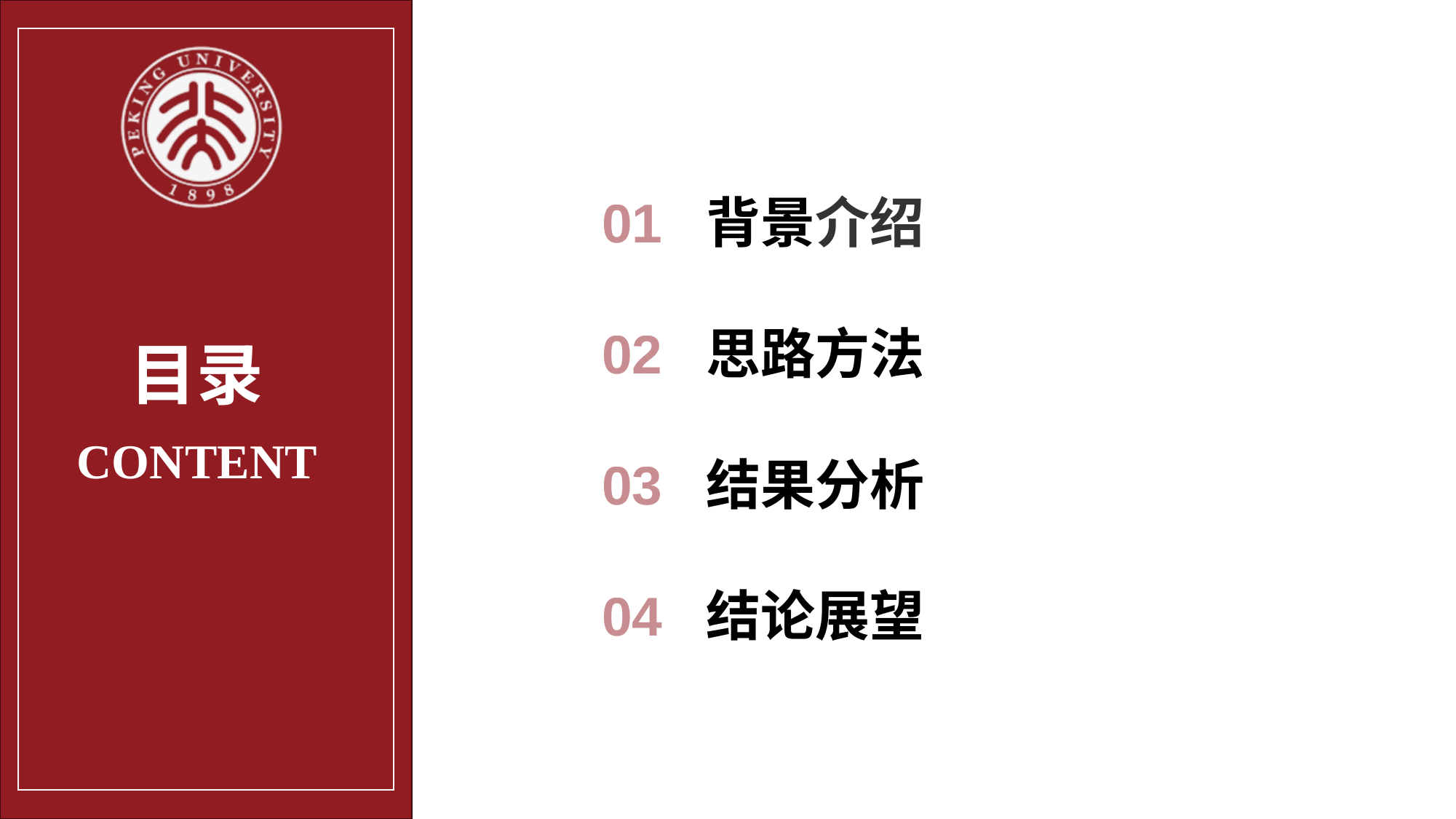

01  背景介绍
02  思路方法
03  结果分析
04  结论展望
目录
content